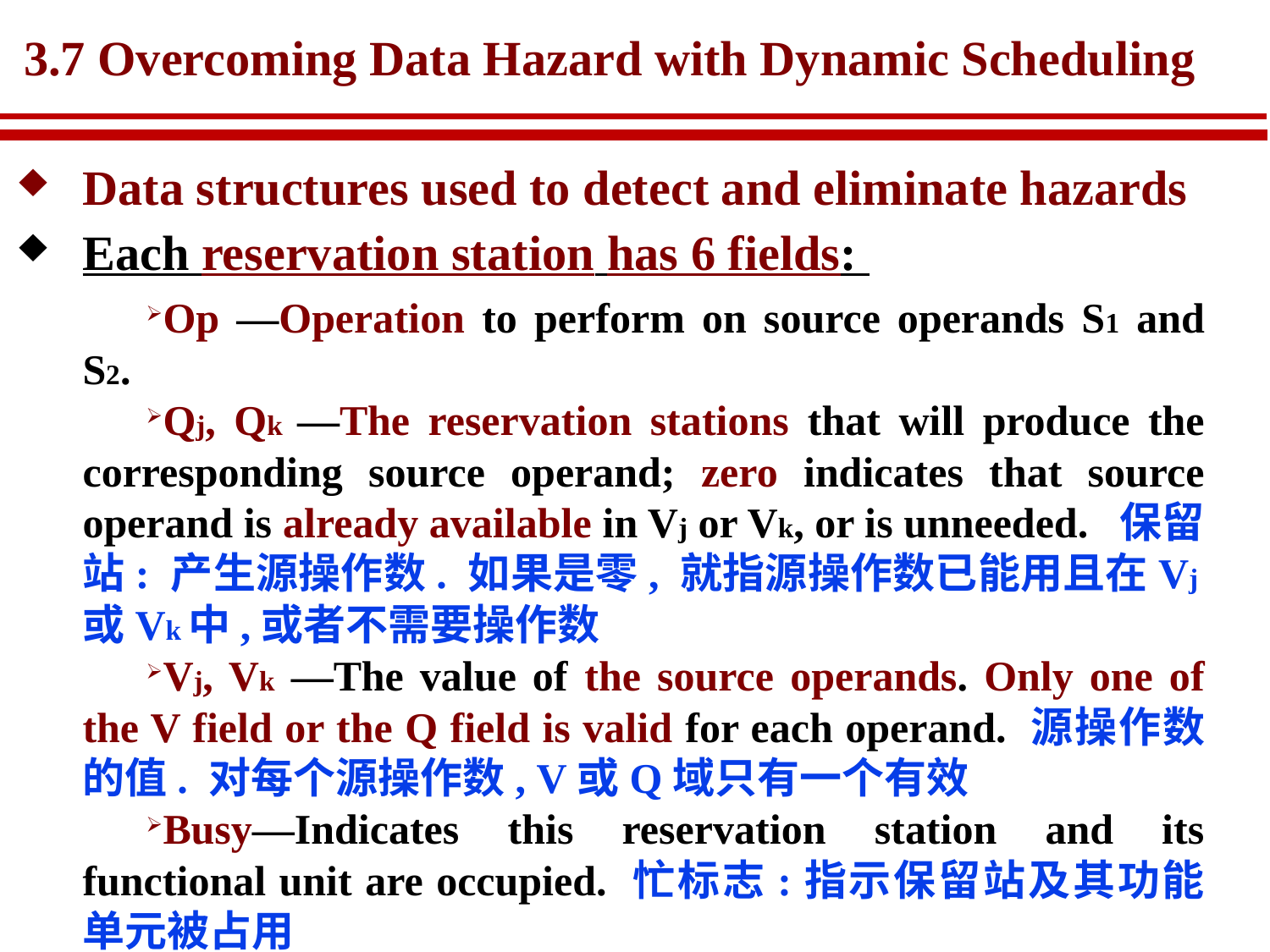

# 3.7 Overcoming Data Hazard with Dynamic Scheduling
Data structures used to detect and eliminate hazards
Each reservation station has 6 fields:
Op —Operation to perform on source operands S1 and S2.
Qj, Qk —The reservation stations that will produce the corresponding source operand; zero indicates that source operand is already available in Vj or Vk, or is unneeded.  保留站: 产生源操作数. 如果是零, 就指源操作数已能用且在Vj或Vk中,或者不需要操作数
Vj, Vk —The value of the source operands. Only one of the V field or the Q field is valid for each operand. 源操作数的值. 对每个源操作数, V或Q域只有一个有效
Busy—Indicates this reservation station and its functional unit are occupied. 忙标志:指示保留站及其功能单元被占用